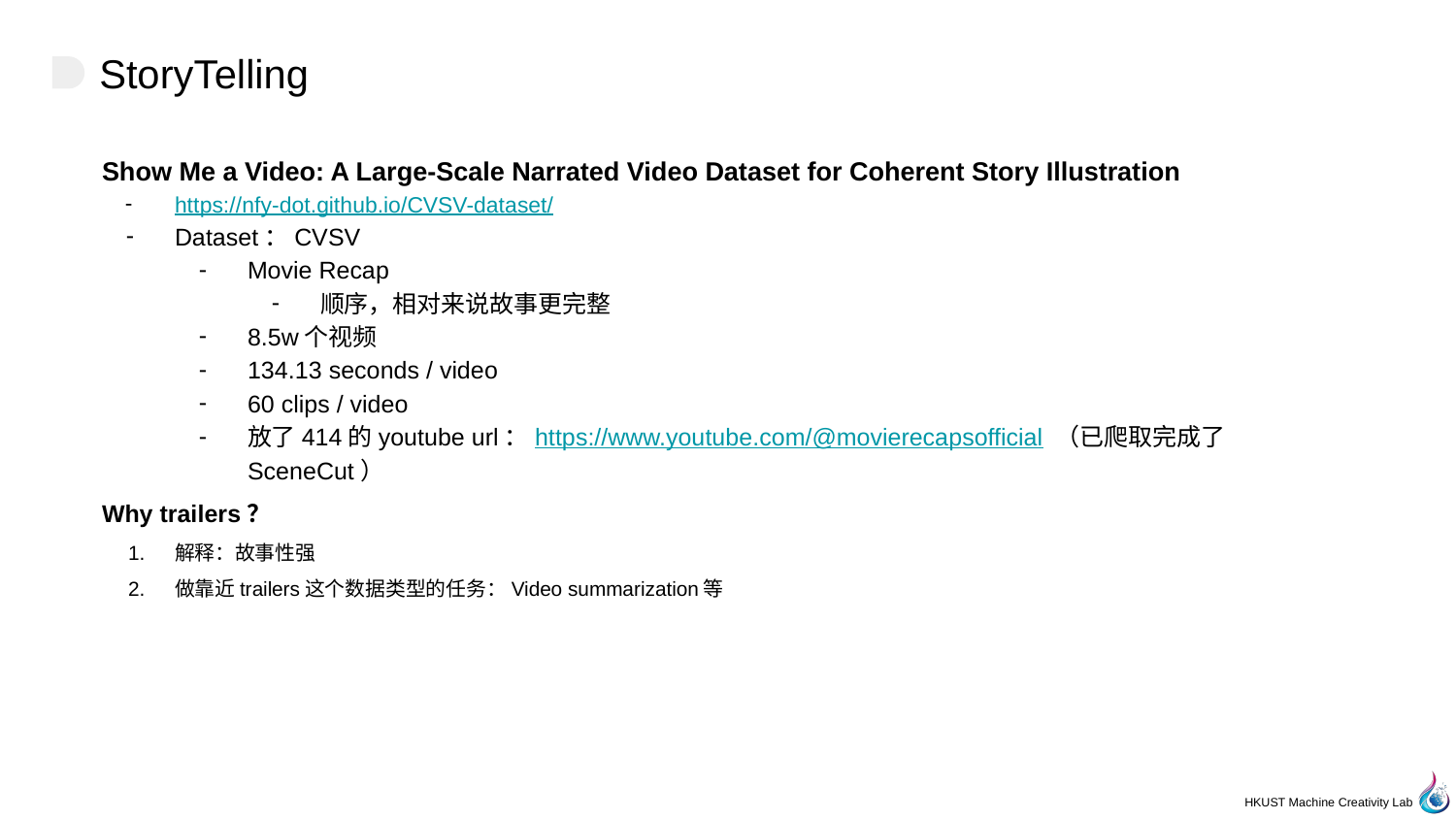

# StoryTelling
Show Me a Video: A Large-Scale Narrated Video Dataset for Coherent Story Illustration
https://nfy-dot.github.io/CVSV-dataset/
Dataset：CVSV
Movie Recap
顺序，相对来说故事更完整
8.5w个视频
134.13 seconds / video
60 clips / video
放了414的youtube url：https://www.youtube.com/@movierecapsofficial （已爬取完成了SceneCut）
Why trailers？
解释：故事性强
做靠近trailers这个数据类型的任务：Video summarization等